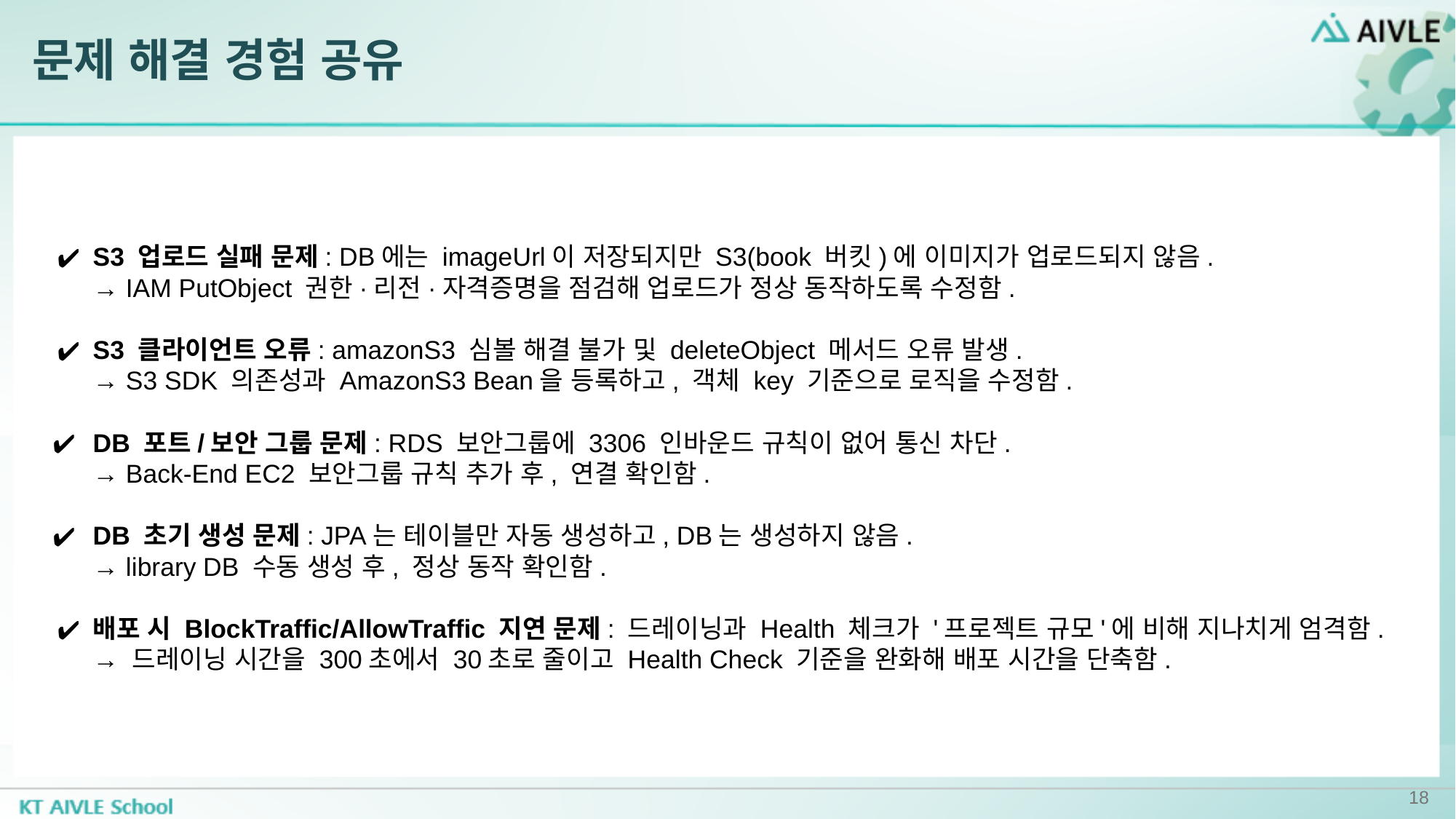

# 문제 해결 경험 공유
S3 업로드 실패 문제: DB에는 imageUrl이 저장되지만 S3(book 버킷)에 이미지가 업로드되지 않음.
→ IAM PutObject 권한·리전·자격증명을 점검해 업로드가 정상 동작하도록 수정함.

S3 클라이언트 오류: amazonS3 심볼 해결 불가 및 deleteObject 메서드 오류 발생.
→ S3 SDK 의존성과 AmazonS3 Bean을 등록하고, 객체 key 기준으로 로직을 수정함.

DB 포트/보안 그룹 문제: RDS 보안그룹에 3306 인바운드 규칙이 없어 통신 차단.
→ Back-End EC2 보안그룹 규칙 추가 후, 연결 확인함.

DB 초기 생성 문제: JPA는 테이블만 자동 생성하고, DB는 생성하지 않음.
→ library DB 수동 생성 후, 정상 동작 확인함.

배포 시 BlockTraffic/AllowTraffic 지연 문제: 드레이닝과 Health 체크가 '프로젝트 규모'에 비해 지나치게 엄격함.
→ 드레이닝 시간을 300초에서 30초로 줄이고 Health Check 기준을 완화해 배포 시간을 단축함.
18